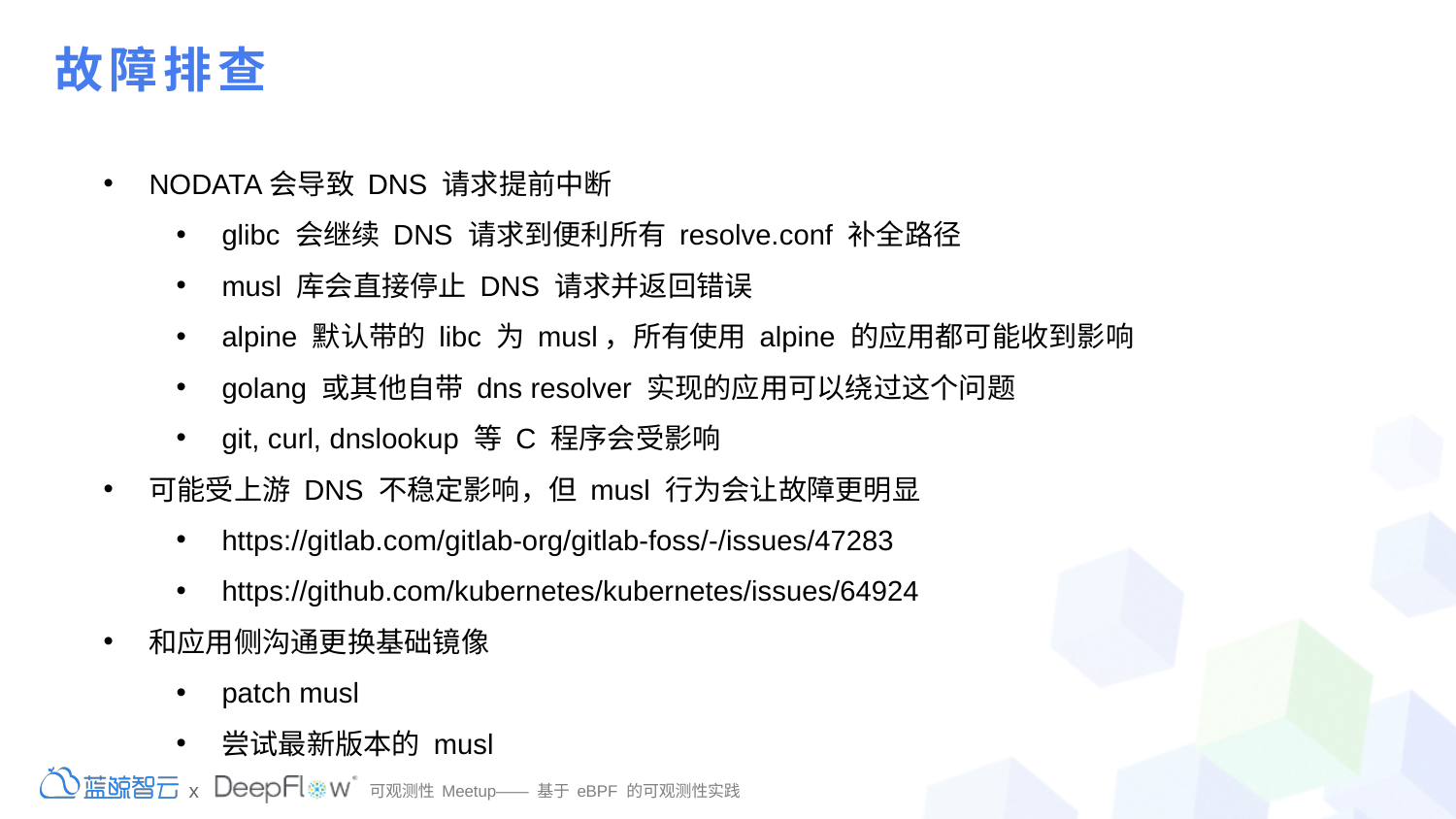

# 故障排查
NODATA会导致 DNS 请求提前中断
glibc 会继续 DNS 请求到便利所有 resolve.conf 补全路径
musl 库会直接停止 DNS 请求并返回错误
alpine 默认带的 libc 为 musl，所有使用 alpine 的应用都可能收到影响
golang 或其他自带 dns resolver 实现的应用可以绕过这个问题
git, curl, dnslookup 等 C 程序会受影响
可能受上游 DNS 不稳定影响，但 musl 行为会让故障更明显
https://gitlab.com/gitlab-org/gitlab-foss/-/issues/47283
https://github.com/kubernetes/kubernetes/issues/64924
和应用侧沟通更换基础镜像
patch musl
尝试最新版本的 musl